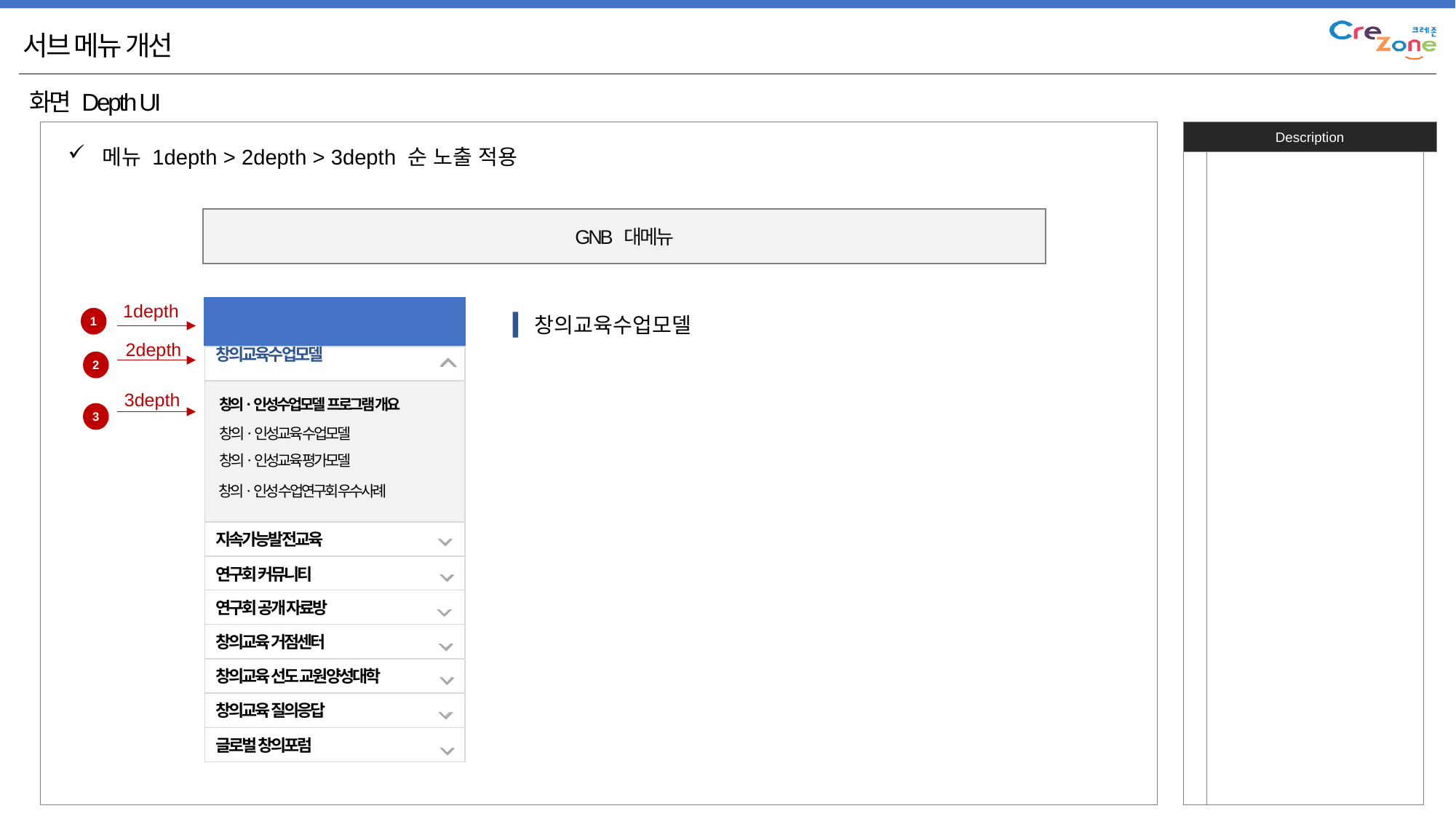

서브 메뉴 개선
화면 Depth UI
메뉴 1depth > 2depth > 3depth 순 노출 적용
|  |  |
| --- | --- |
GNB  대메뉴
1depth
| 창의교육수업 |
| --- |
창의교육수업모델
1

2depth
창의교육수업모델
2

3depth
창의ㆍ인성수업모델  프로그램 개요
3
창의ㆍ인성교육 수업모델
창의ㆍ인성교육 평가모델
창의ㆍ인성 수업연구회 우수사례
지속가능발전교육

연구회 커뮤니티

연구회 공개 자료방

창의교육 거점센터

창의교육 선도 교원양성대학

창의교육 질의응답

글로벌 창의포럼